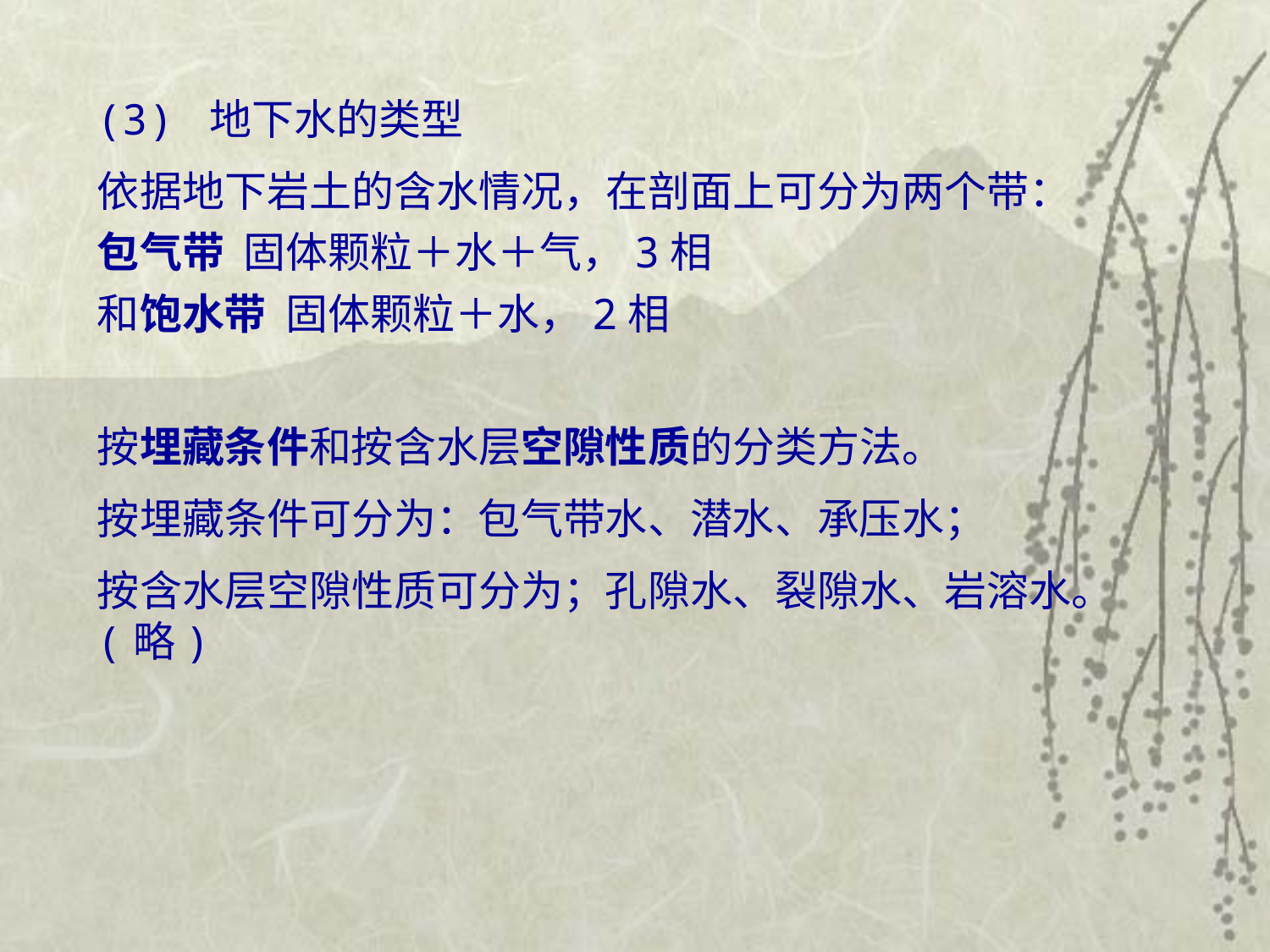

(3) 地下水的类型
依据地下岩土的含水情况，在剖面上可分为两个带：
包气带  固体颗粒＋水＋气，3相
和饱水带  固体颗粒＋水，2相

按埋藏条件和按含水层空隙性质的分类方法。
按埋藏条件可分为：包气带水、潜水、承压水；
按含水层空隙性质可分为；孔隙水、裂隙水、岩溶水。 (略)